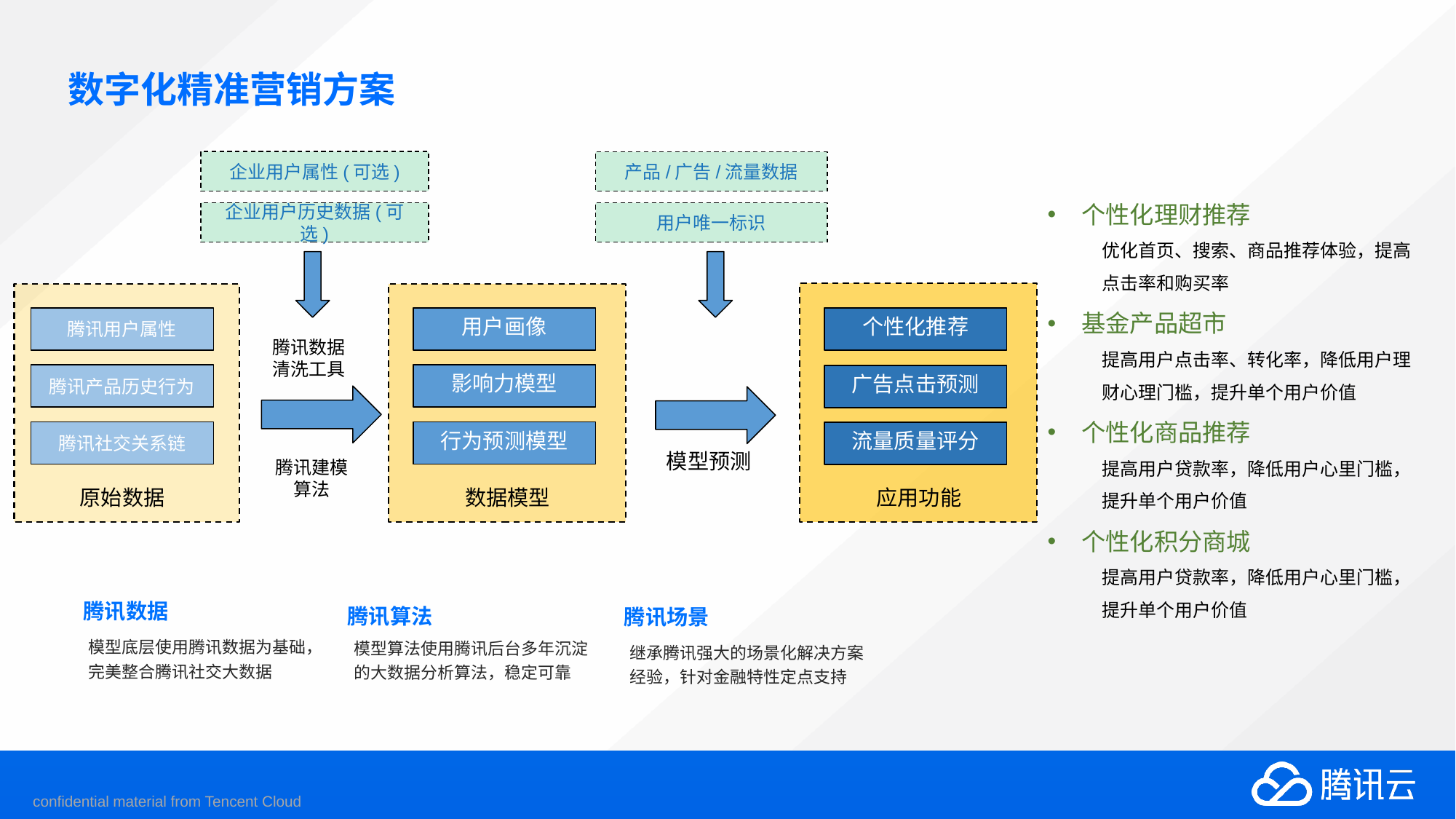

# 数字化精准营销方案
企业用户属性(可选)
产品/广告/流量数据
企业用户历史数据(可选)
用户唯一标识

广告点击预测
流量质量评分
应用功能
个性化推荐

用户画像
影响力模型
行为预测模型
数据模型

腾讯用户属性
腾讯产品历史行为
腾讯社交关系链
原始数据
腾讯数据清洗工具

模型预测
腾讯建模算法
个性化理财推荐
优化首页、搜索、商品推荐体验，提高点击率和购买率
基金产品超市
提高用户点击率、转化率，降低用户理财心理门槛，提升单个用户价值
个性化商品推荐
提高用户贷款率，降低用户心里门槛，提升单个用户价值
个性化积分商城
提高用户贷款率，降低用户心里门槛，提升单个用户价值
腾讯数据
腾讯算法
腾讯场景
模型底层使用腾讯数据为基础，完美整合腾讯社交大数据
模型算法使用腾讯后台多年沉淀的大数据分析算法，稳定可靠
继承腾讯强大的场景化解决方案经验，针对金融特性定点支持